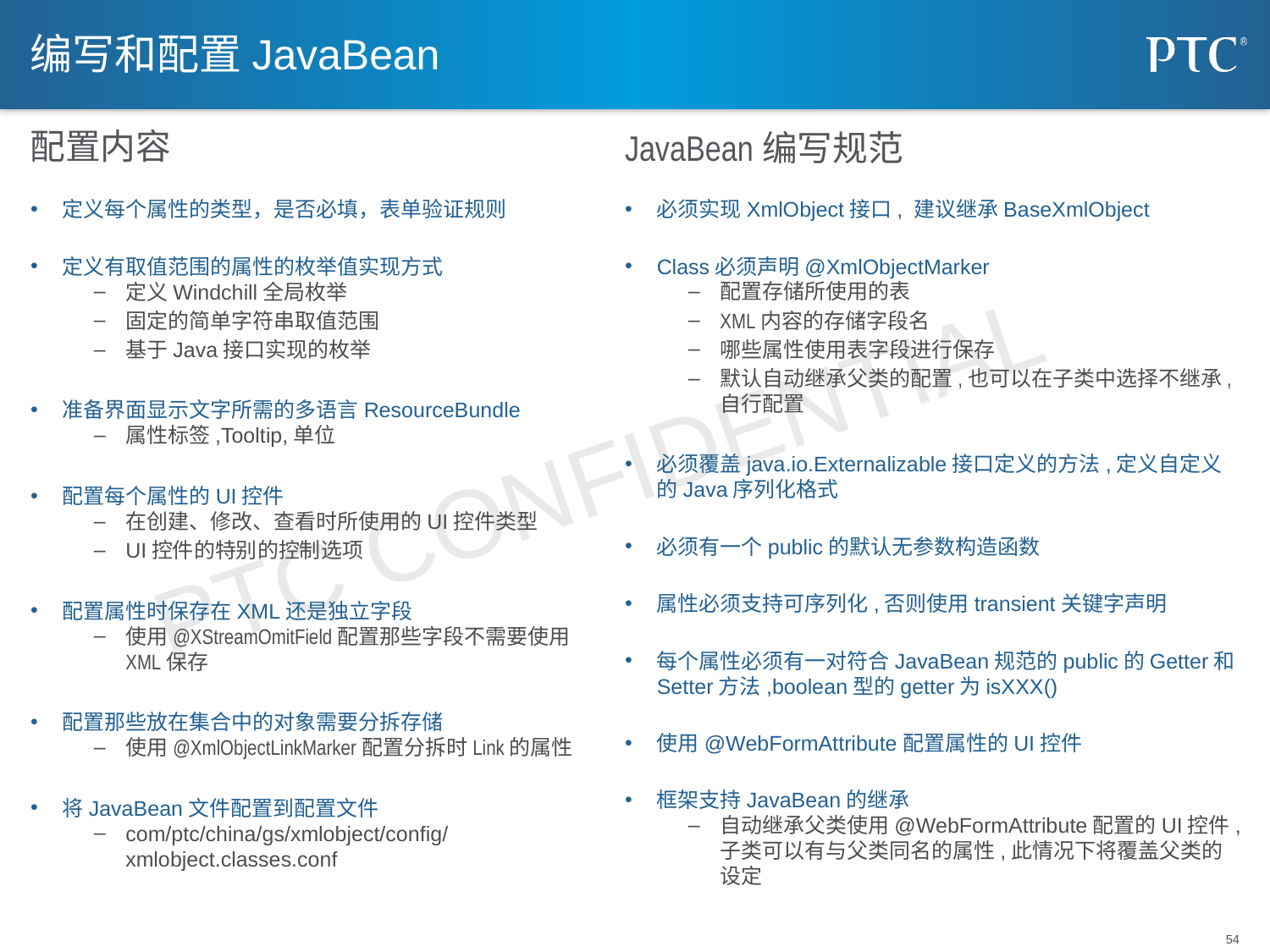

# 编写和配置JavaBean
配置内容
JavaBean编写规范
定义每个属性的类型，是否必填，表单验证规则
定义有取值范围的属性的枚举值实现方式
定义Windchill全局枚举
固定的简单字符串取值范围
基于Java接口实现的枚举
准备界面显示文字所需的多语言ResourceBundle
属性标签,Tooltip,单位
配置每个属性的UI控件
在创建、修改、查看时所使用的UI控件类型
UI控件的特别的控制选项
配置属性时保存在XML还是独立字段
使用@XStreamOmitField配置那些字段不需要使用XML保存
配置那些放在集合中的对象需要分拆存储
使用@XmlObjectLinkMarker配置分拆时Link的属性
将JavaBean文件配置到配置文件
com/ptc/china/gs/xmlobject/config/xmlobject.classes.conf
必须实现XmlObject接口, 建议继承BaseXmlObject
Class必须声明@XmlObjectMarker
配置存储所使用的表
XML内容的存储字段名
哪些属性使用表字段进行保存
默认自动继承父类的配置,也可以在子类中选择不继承,自行配置
必须覆盖java.io.Externalizable接口定义的方法,定义自定义的Java序列化格式
必须有一个public的默认无参数构造函数
属性必须支持可序列化,否则使用transient关键字声明
每个属性必须有一对符合JavaBean规范的public的Getter和Setter方法,boolean型的getter为isXXX()
使用@WebFormAttribute配置属性的UI控件
框架支持JavaBean的继承
自动继承父类使用@WebFormAttribute配置的UI控件,子类可以有与父类同名的属性,此情况下将覆盖父类的设定